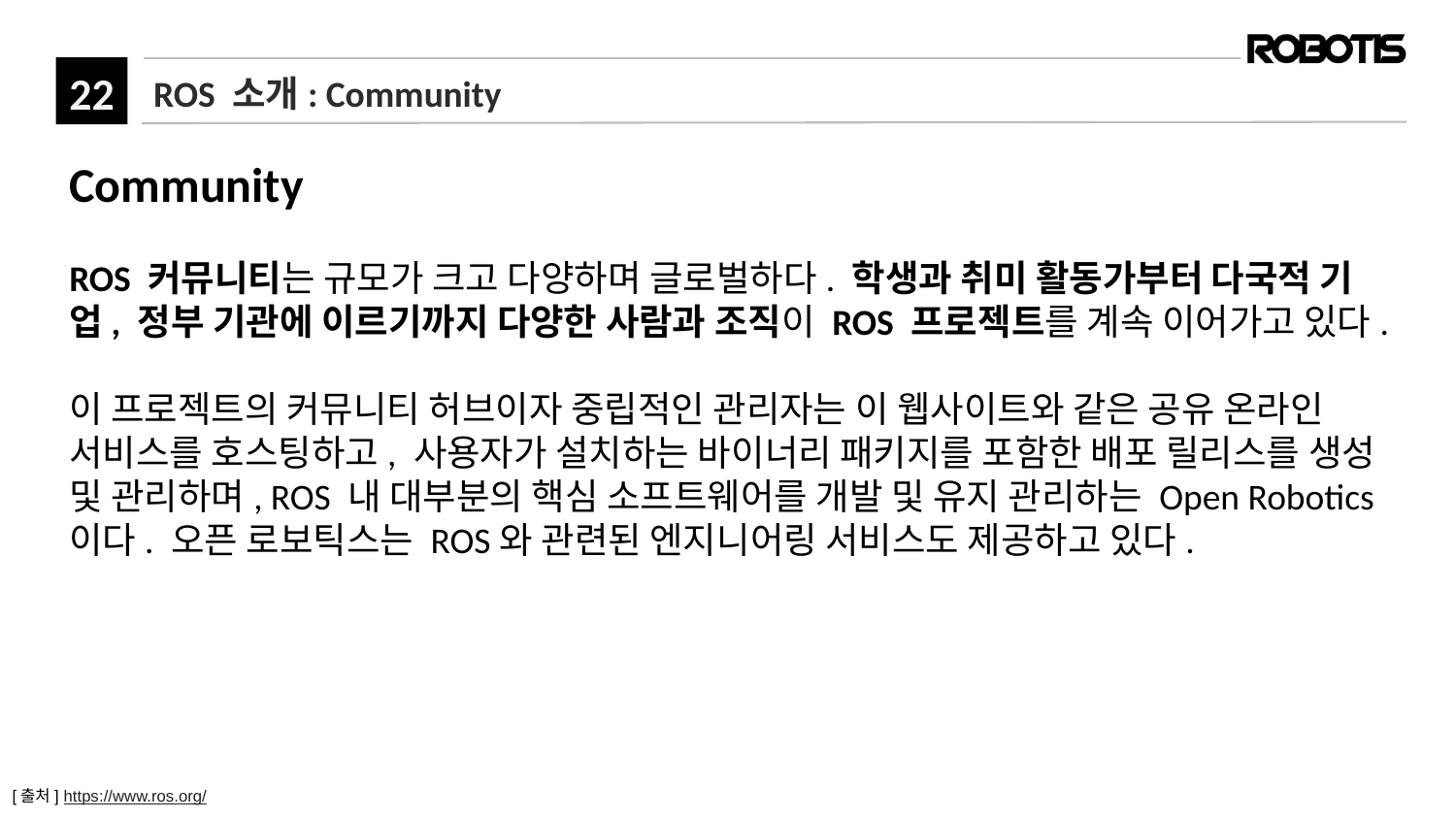

# ROS 소개: Community
Community

ROS 커뮤니티는 규모가 크고 다양하며 글로벌하다. 학생과 취미 활동가부터 다국적 기업, 정부 기관에 이르기까지 다양한 사람과 조직이 ROS 프로젝트를 계속 이어가고 있다.

이 프로젝트의 커뮤니티 허브이자 중립적인 관리자는 이 웹사이트와 같은 공유 온라인 서비스를 호스팅하고, 사용자가 설치하는 바이너리 패키지를 포함한 배포 릴리스를 생성 및 관리하며, ROS 내 대부분의 핵심 소프트웨어를 개발 및 유지 관리하는 Open Robotics이다. 오픈 로보틱스는 ROS와 관련된 엔지니어링 서비스도 제공하고 있다.

[출처] https://www.ros.org/